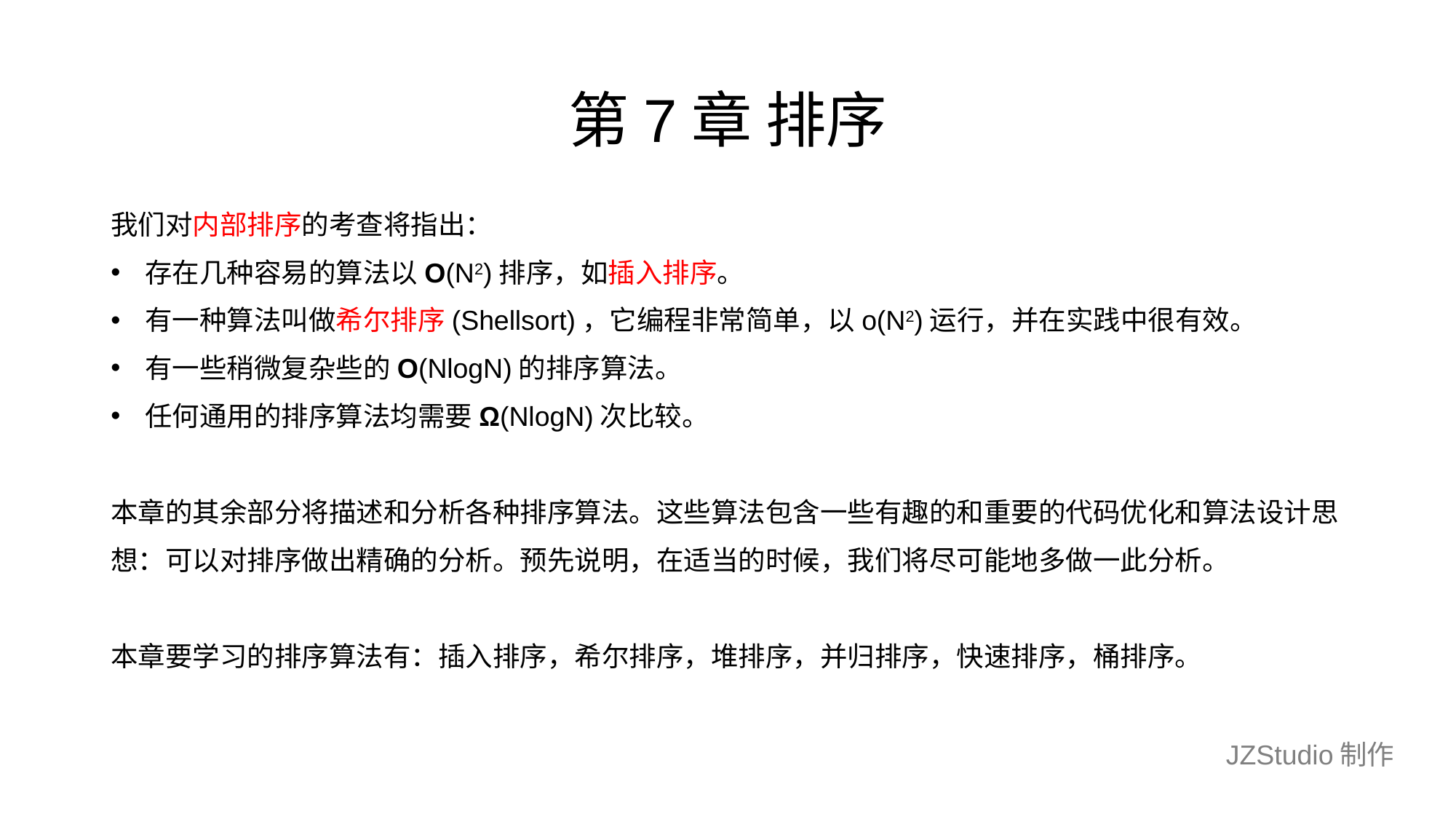

# 第7章 排序
我们对内部排序的考查将指出：
存在几种容易的算法以O(N2)排序，如插入排序。
有一种算法叫做希尔排序(Shellsort)，它编程非常简单，以o(N2)运行，并在实践中很有效。
有一些稍微复杂些的O(NlogN)的排序算法。
任何通用的排序算法均需要Ω(NlogN)次比较。

本章的其余部分将描述和分析各种排序算法。这些算法包含一些有趣的和重要的代码优化和算法设计思
想：可以对排序做出精确的分析。预先说明，在适当的时候，我们将尽可能地多做一此分析。

本章要学习的排序算法有：插入排序，希尔排序，堆排序，并归排序，快速排序，桶排序。